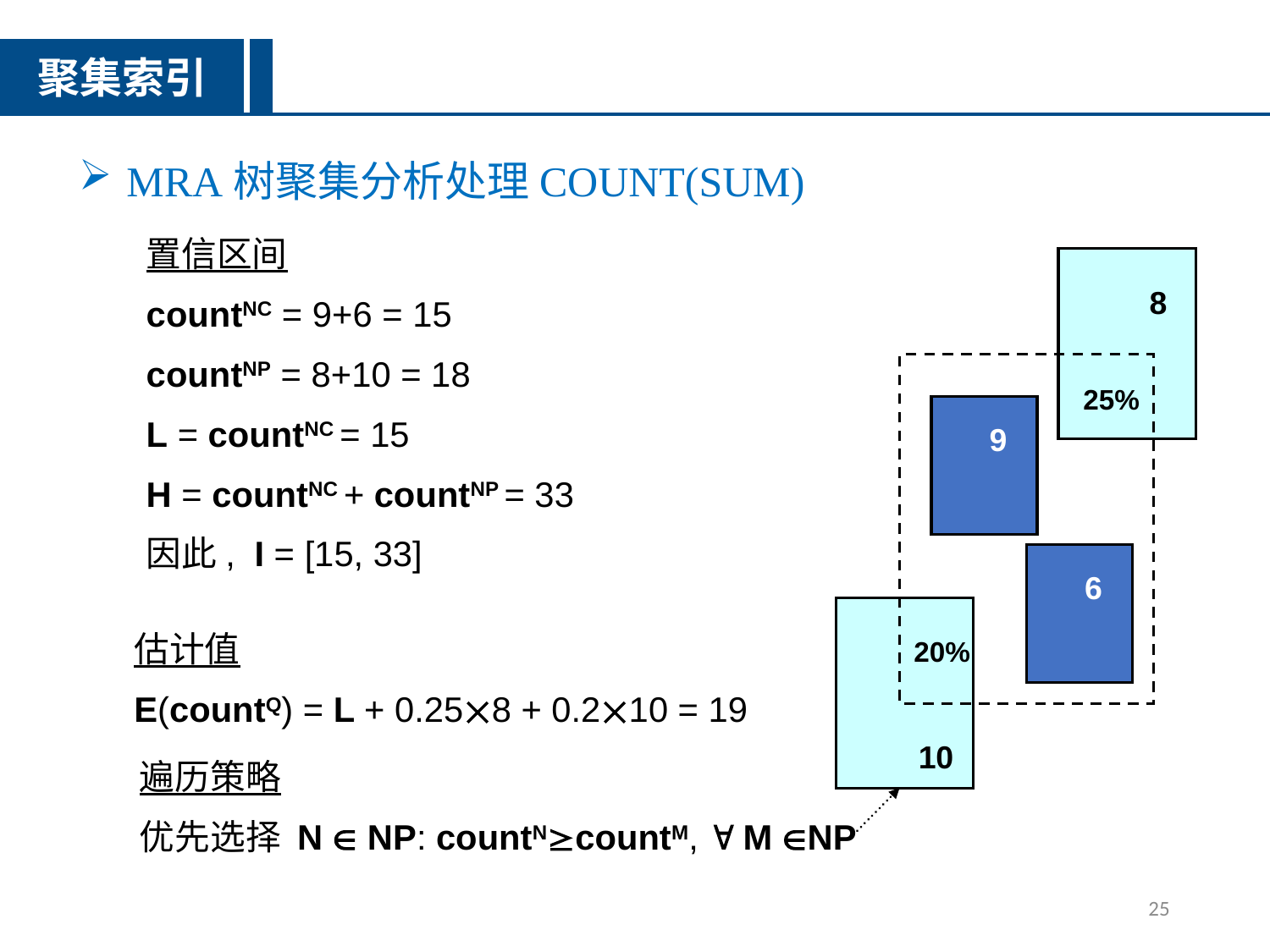

聚集索引

MRA树聚集分析处理COUNT(SUM)
置信区间
countNC = 9+6 = 15
countNP = 8+10 = 18
L = countNC = 15
H = countNC + countNP = 33
因此,  I = [15, 33]

8

25%

9

估计值
E(countQ) = L + 0.25×8 + 0.2×10 = 19

6

20%
10
遍历策略
优先选择 N ∈ NP: countN≥countM, ∀ M ∈NP

25